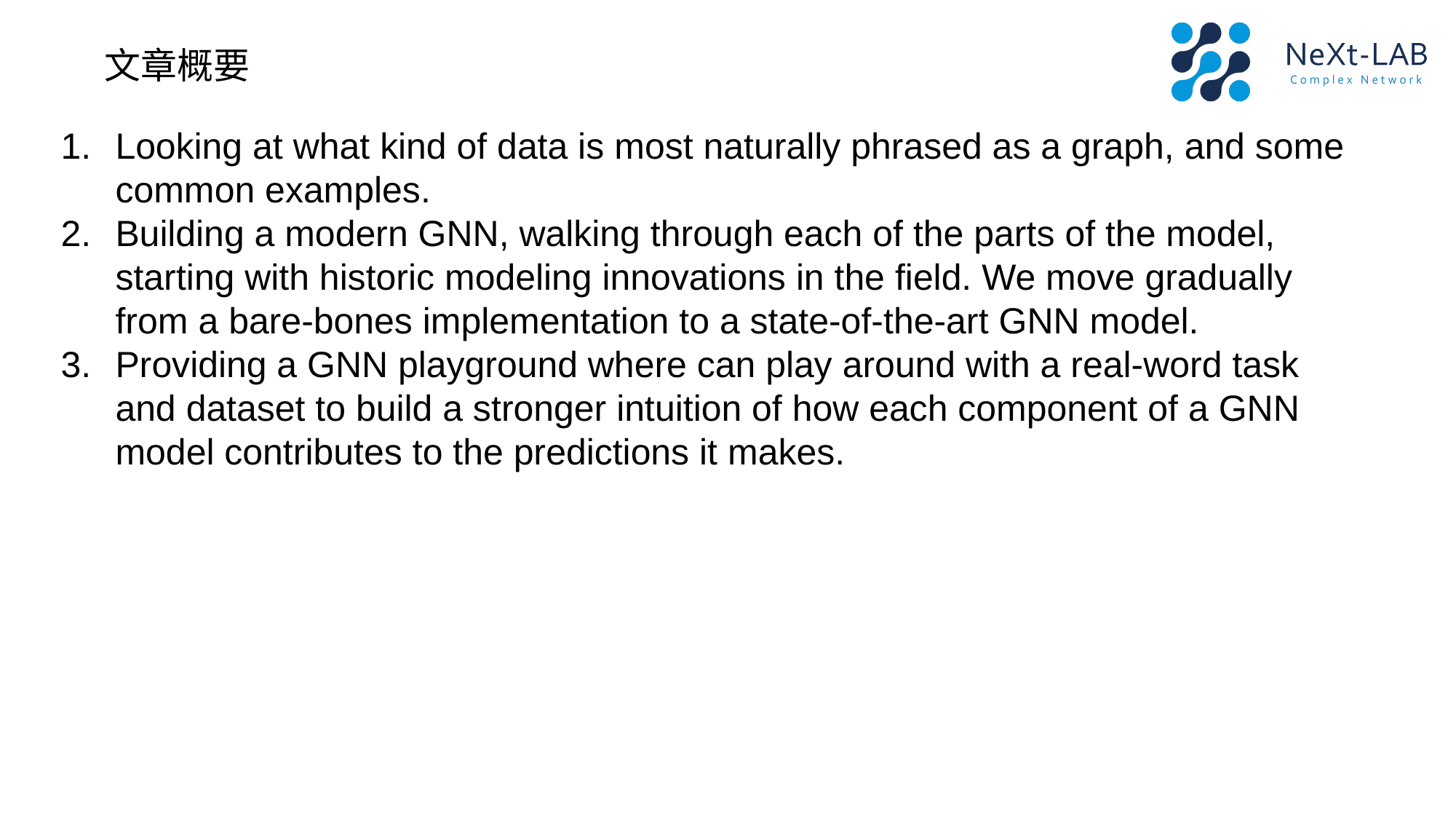

文章概要
Looking at what kind of data is most naturally phrased as a graph, and some common examples.
Building a modern GNN, walking through each of the parts of the model, starting with historic modeling innovations in the field. We move gradually from a bare-bones implementation to a state-of-the-art GNN model.
Providing a GNN playground where can play around with a real-word task and dataset to build a stronger intuition of how each component of a GNN model contributes to the predictions it makes.